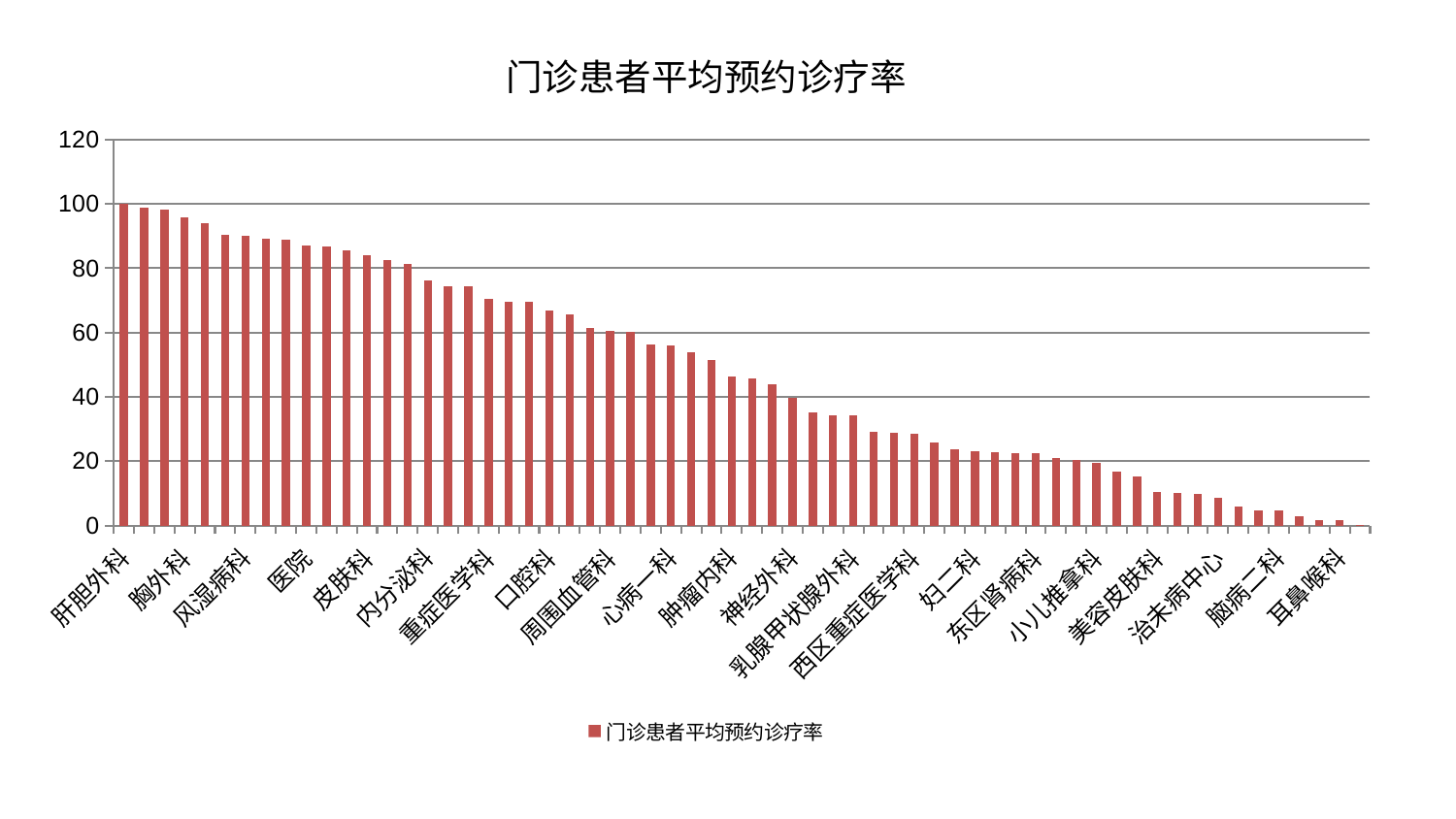

### Chart: 门诊患者平均预约诊疗率

| Category | 门诊患者平均预约诊疗率 |
|---|---|
| 肝胆外科 | 100.0 |
| 脾胃病科 | 98.85577998242348 |
| 东区重症医学科 | 98.20743166255342 |
| 胸外科 | 95.93290237589348 |
| 泌尿外科 | 93.87363936370596 |
| 脑病三科 | 90.2560952088993 |
| 风湿病科 | 90.0919675359353 |
| 身心医学科 | 89.05784097075728 |
| 脾胃科消化科合并 | 88.94226817688595 |
| 医院 | 87.08887136690971 |
| 创伤骨科 | 86.64656320882351 |
| 儿科 | 85.46623843585714 |
| 皮肤科 | 84.16441265877447 |
| 骨科 | 82.66753251508872 |
| 妇科妇二科合并 | 81.34810294417693 |
| 内分泌科 | 76.30353056471914 |
| 老年医学科 | 74.41435451434623 |
| 显微骨科 | 74.31808254143151 |
| 重症医学科 | 70.47582838099319 |
| 关节骨科 | 69.57202687426577 |
| 综合内科 | 69.4949078590483 |
| 口腔科 | 66.84071668125522 |
| 心病二科 | 65.79874917520341 |
| 肛肠科 | 61.318222201404296 |
| 周围血管科 | 60.57583019148377 |
| 产科 | 60.26873676171055 |
| 脊柱骨科 | 56.23155454822252 |
| 心病一科 | 55.94679741188339 |
| 肾脏内科 | 53.9121248974577 |
| 消化内科 | 51.60502559460045 |
| 肿瘤内科 | 46.2614301753251 |
| 运动损伤骨科 | 45.76733512406099 |
| 针灸科 | 43.93011152690653 |
| 神经外科 | 39.6519837952643 |
| 心血管内科 | 35.06941388151595 |
| 推拿科 | 34.306045514500944 |
| 乳腺甲状腺外科 | 34.18170263517872 |
| 眼科 | 29.189251292549585 |
| 康复科 | 28.80842012259727 |
| 西区重症医学科 | 28.638441415577823 |
| 普通外科 | 25.749768467326277 |
| 脑病一科 | 23.78012961380096 |
| 妇二科 | 22.98321202606254 |
| 男科 | 22.725539056028374 |
| 小儿骨科 | 22.522175352822458 |
| 东区肾病科 | 22.518162715568813 |
| 呼吸内科 | 20.871333758362056 |
| 心病四科 | 20.237914069636872 |
| 小儿推拿科 | 19.437627393655923 |
| 肾病科 | 16.701771598700866 |
| 神经内科 | 15.151664044232268 |
| 美容皮肤科 | 10.505030839718584 |
| 肝病科 | 10.109262671105318 |
| 血液科 | 9.79867490451365 |
| 治未病中心 | 8.680528559532398 |
| 中医经典科 | 5.810263480332104 |
| 中医外治中心 | 4.79568155061668 |
| 脑病二科 | 4.6708922166872116 |
| 心病三科 | 2.824965067563507 |
| 妇科 | 1.6734336218215013 |
| 耳鼻喉科 | 1.596201508520458 |
| 微创骨科 | 0.20461125638412922 |
215